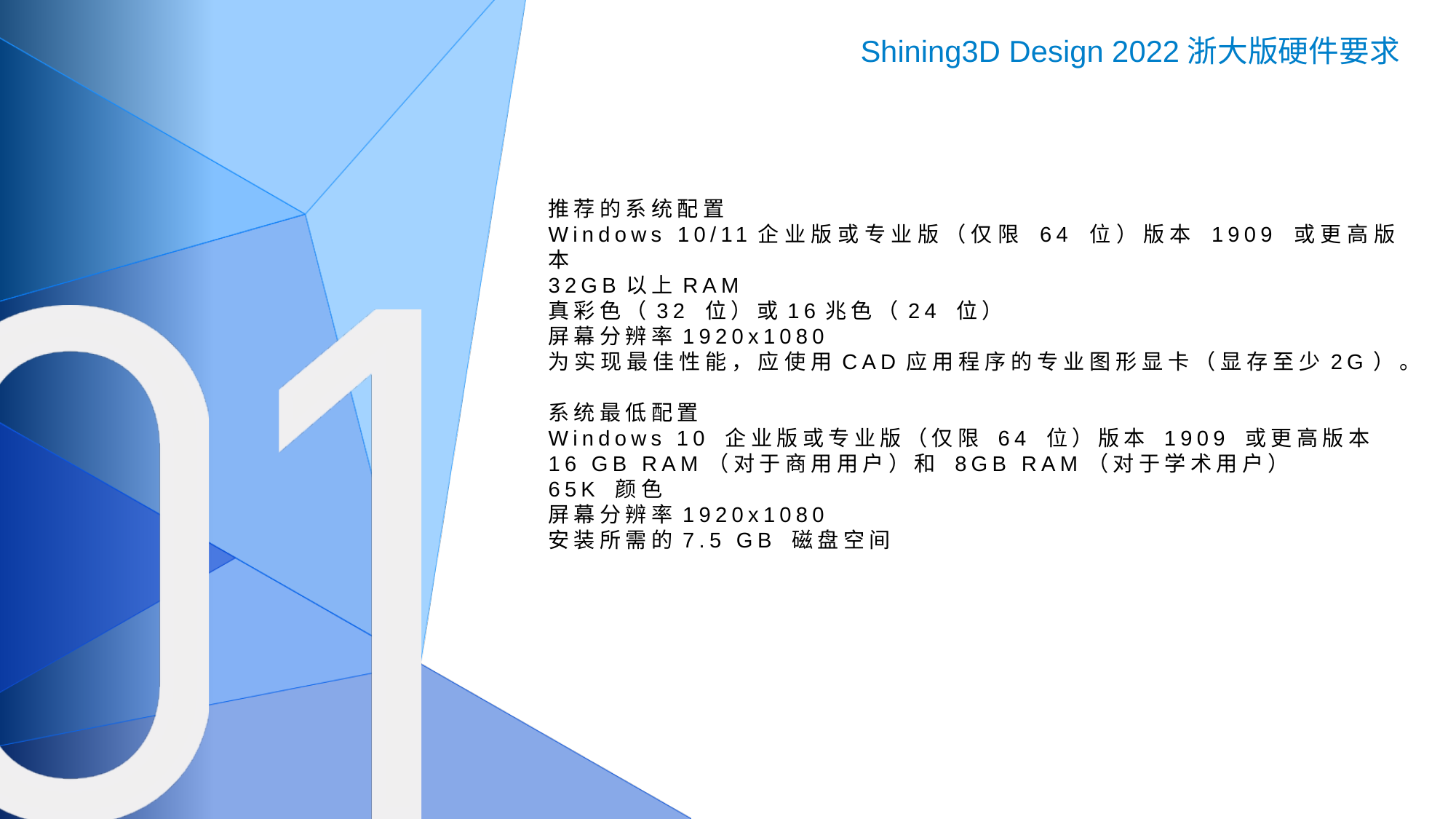

Shining3D Design 2022浙大版硬件要求
推荐的系统配置
Windows 10/11企业版或专业版（仅限 64 位）版本 1909 或更高版本
32GB以上RAM
真彩色（32 位）或16兆色（24 位）
屏幕分辨率1920x1080
为实现最佳性能，应使用CAD应用程序的专业图形显卡（显存至少2G）。

系统最低配置
Windows 10 企业版或专业版（仅限 64 位）版本 1909 或更高版本
16 GB RAM（对于商用用户）和 8GB RAM（对于学术用户）
65K 颜色
屏幕分辨率1920x1080
安装所需的7.5 GB 磁盘空间